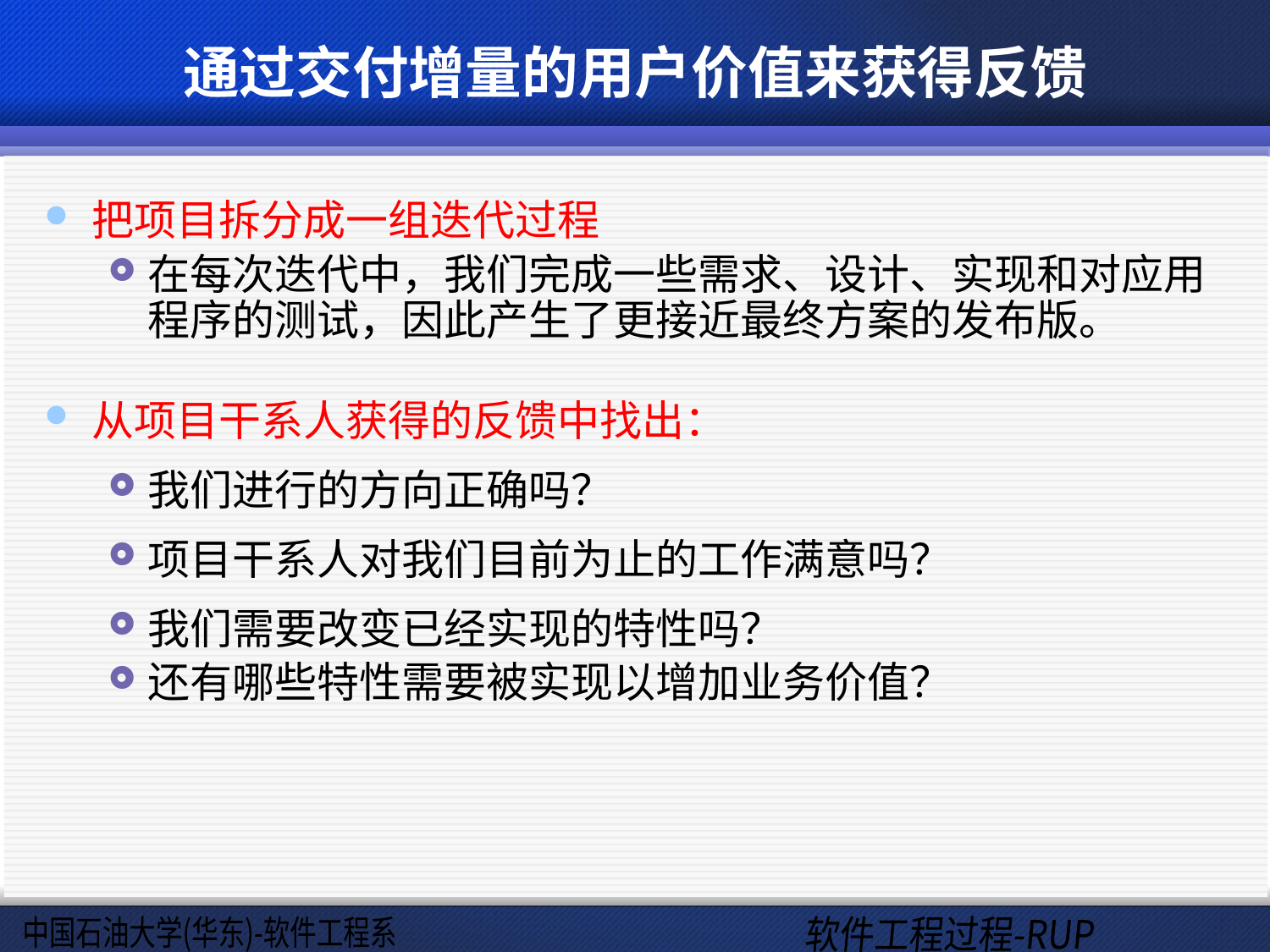

# 通过交付增量的用户价值来获得反馈
把项目拆分成一组迭代过程
在每次迭代中，我们完成一些需求、设计、实现和对应用程序的测试，因此产生了更接近最终方案的发布版。
从项目干系人获得的反馈中找出：
我们进行的方向正确吗？
项目干系人对我们目前为止的工作满意吗？
我们需要改变已经实现的特性吗？
还有哪些特性需要被实现以增加业务价值？